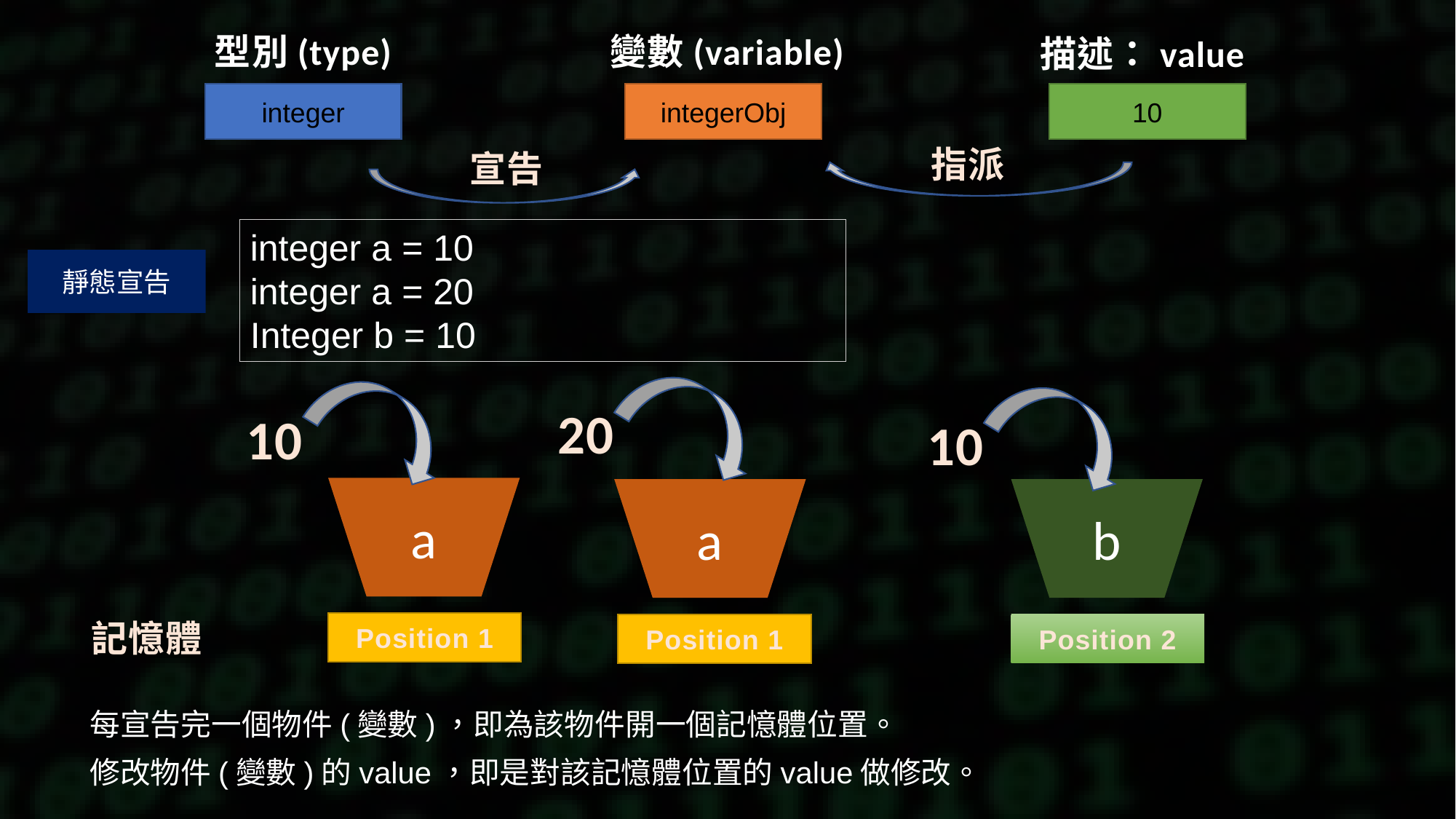

型別(type)
變數(variable)
描述：value
10
integer
integerObj
指派
宣告

integer a = 10
integer a = 20
Integer b = 10
靜態宣告

20

10
10
a
a
b
記憶體
Position 1
Position 1
Position 2
每宣告完一個物件(變數)，即為該物件開一個記憶體位置。
修改物件(變數)的value，即是對該記憶體位置的value做修改。